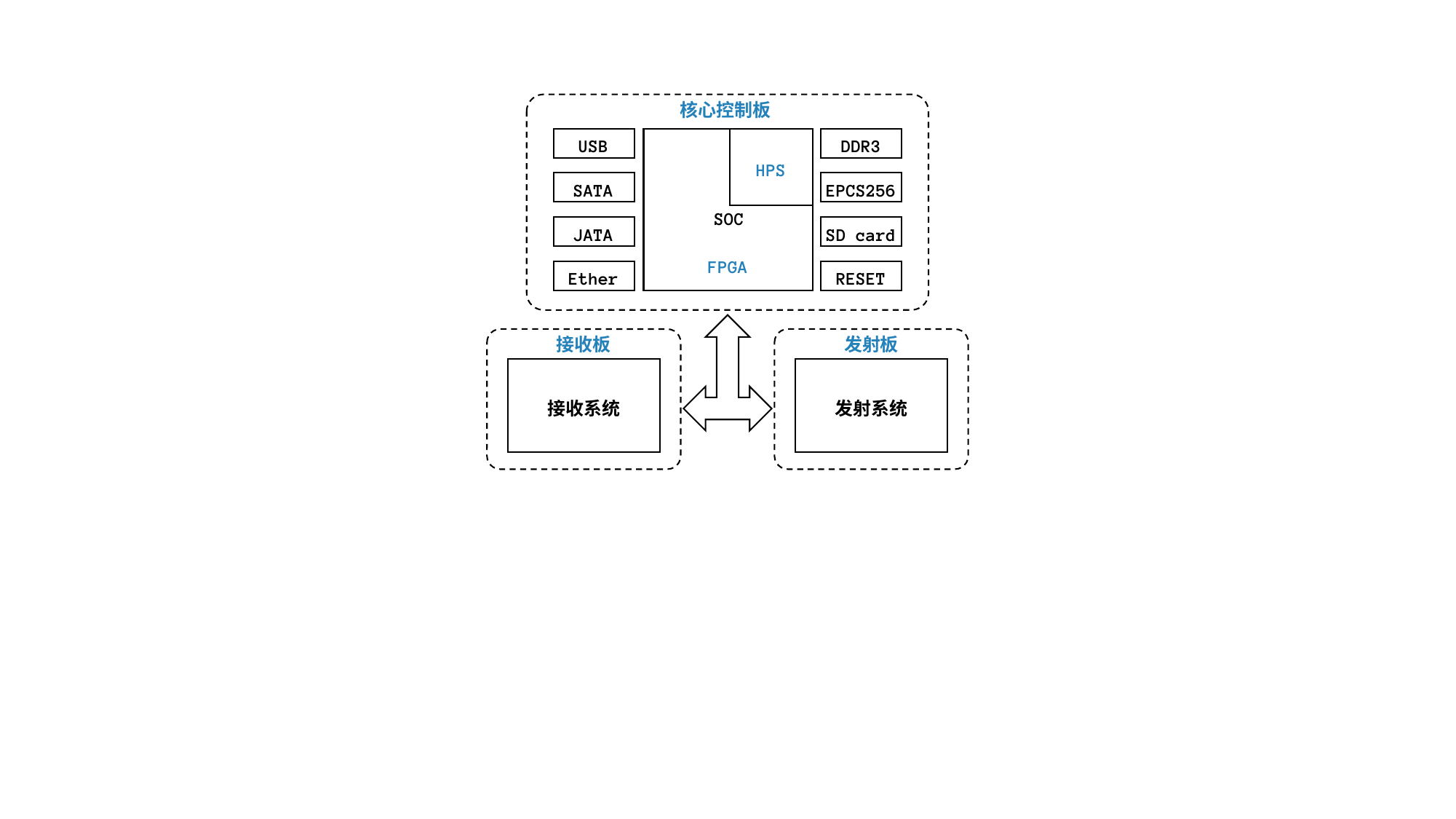

核心控制板
USB
SATA
JATA
Ether

FPGA
HPS
DDR3
EPCS256
SD card
RESET
SOC

接收板
发射板

接收系统
发射系统